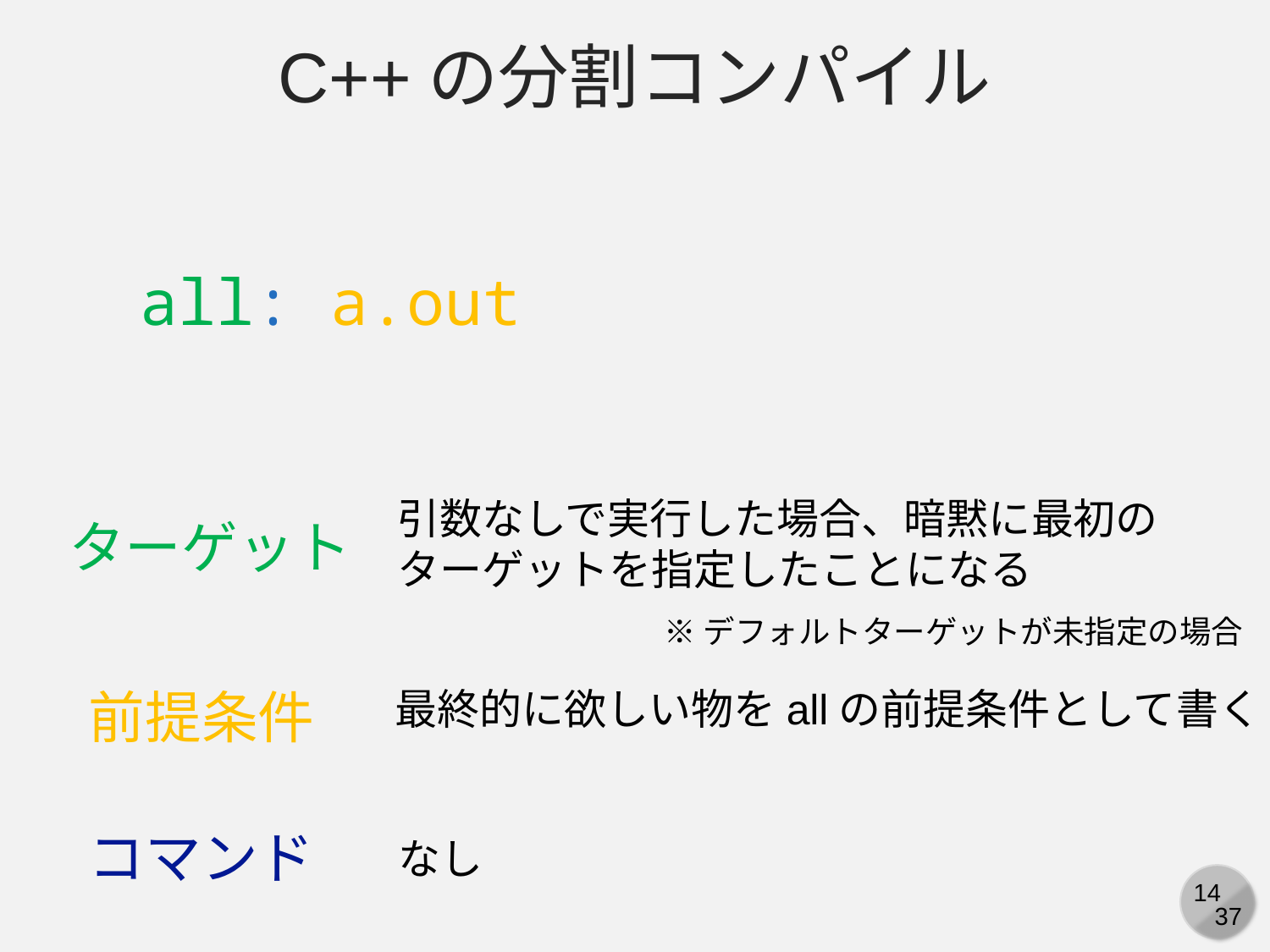

C++の分割コンパイル
all: a.out

引数なしで実行した場合、暗黙に最初のターゲットを指定したことになる
ターゲット
※デフォルトターゲットが未指定の場合
前提条件
最終的に欲しい物をallの前提条件として書く
コマンド
なし